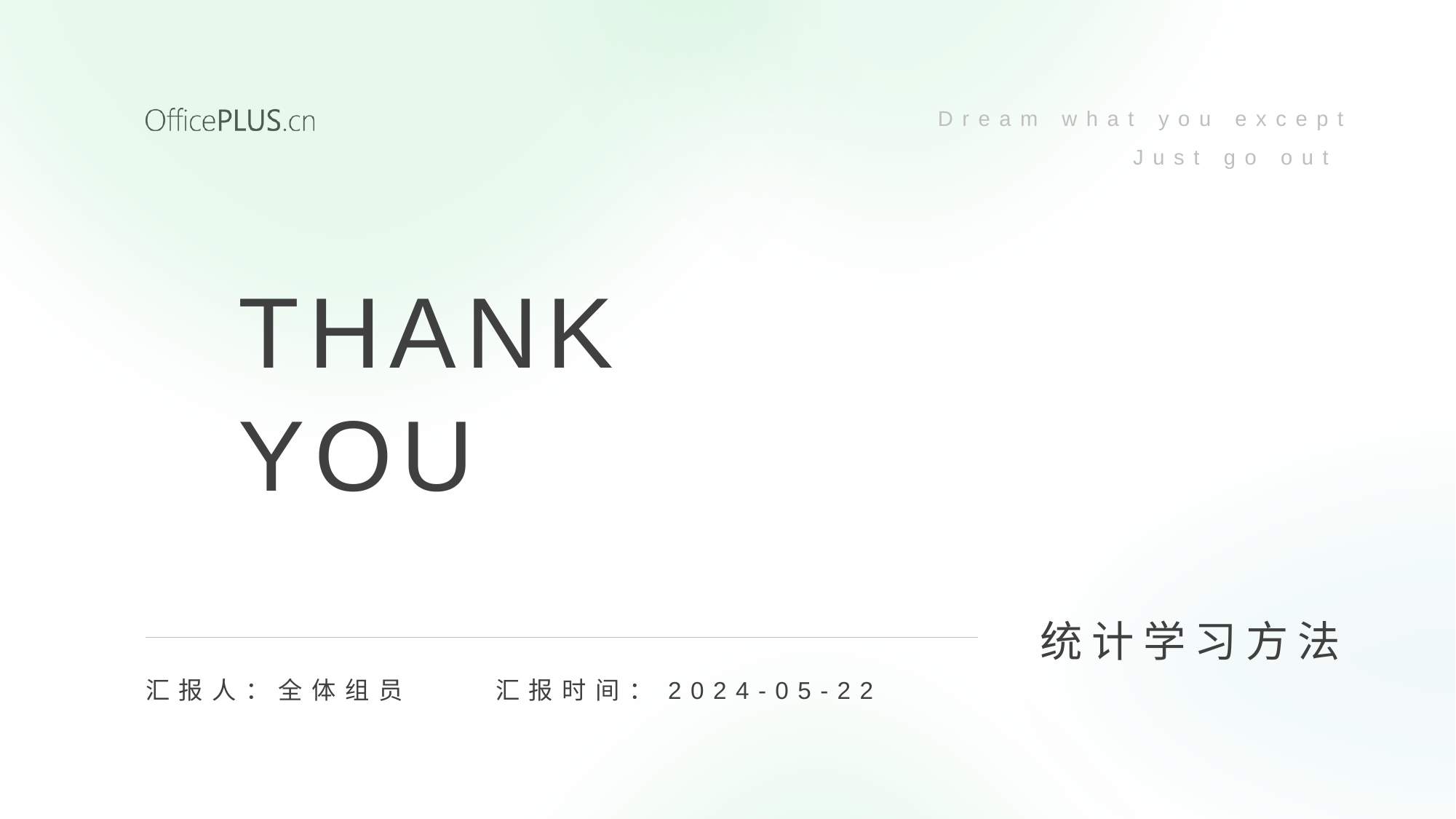

Dream what you except
Just go out
THANK
YOU
统计学习方法
汇报人：全体组员
汇报时间：2024-05-22